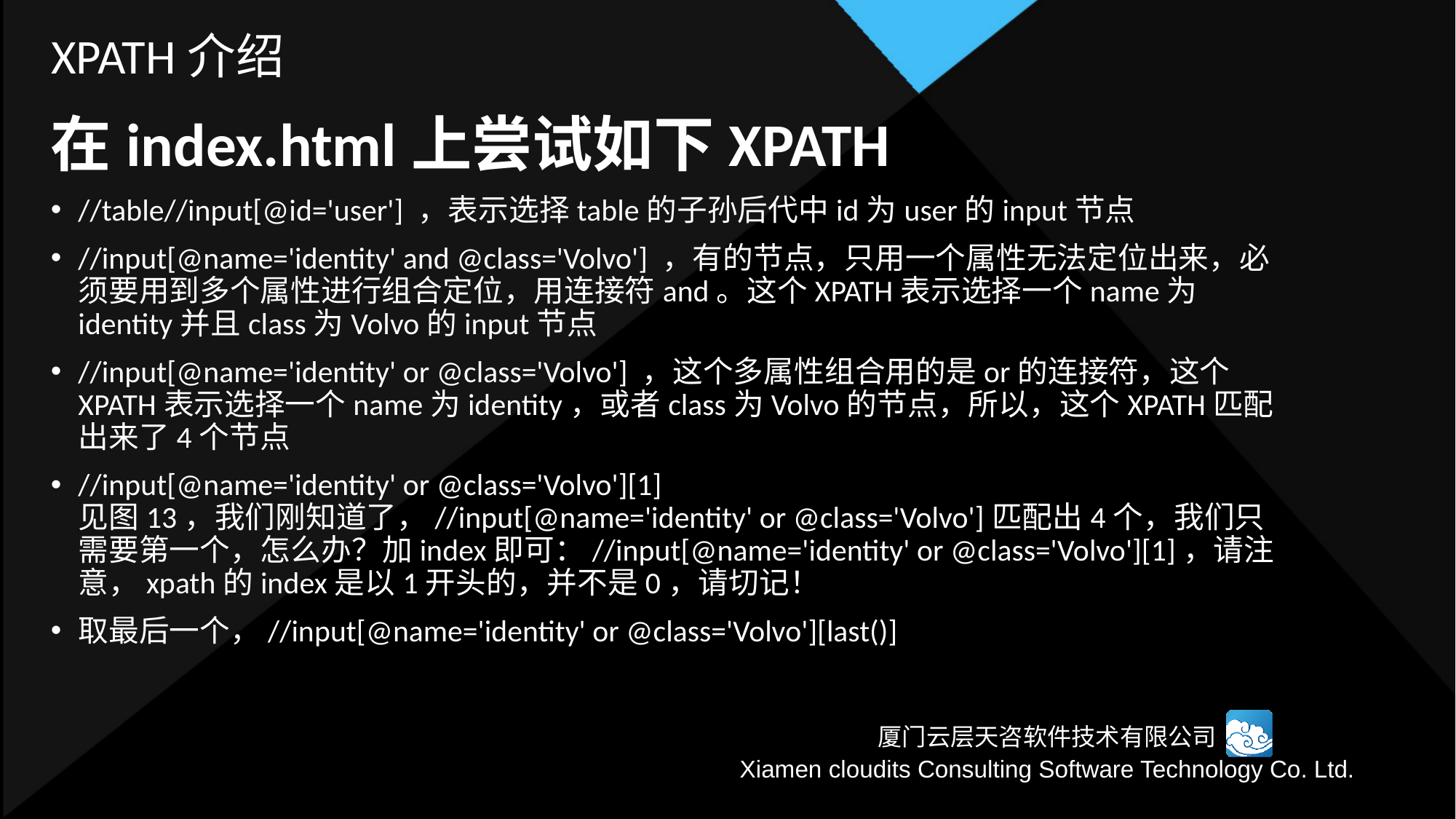

# XPATH介绍
在index.html上尝试如下XPATH
//table//input[@id='user'] ，表示选择table的子孙后代中id为user的input节点
//input[@name='identity' and @class='Volvo'] ，有的节点，只用一个属性无法定位出来，必须要用到多个属性进行组合定位，用连接符and。这个XPATH表示选择一个name为identity并且class为Volvo的input节点
//input[@name='identity' or @class='Volvo'] ，这个多属性组合用的是or的连接符，这个XPATH表示选择一个name为identity，或者class为Volvo的节点，所以，这个XPATH匹配出来了4个节点
//input[@name='identity' or @class='Volvo'][1] 见图13，我们刚知道了，//input[@name='identity' or @class='Volvo']匹配出4个，我们只需要第一个，怎么办？加index即可：//input[@name='identity' or @class='Volvo'][1]，请注意，xpath的index是以1开头的，并不是0，请切记！
取最后一个，//input[@name='identity' or @class='Volvo'][last()]